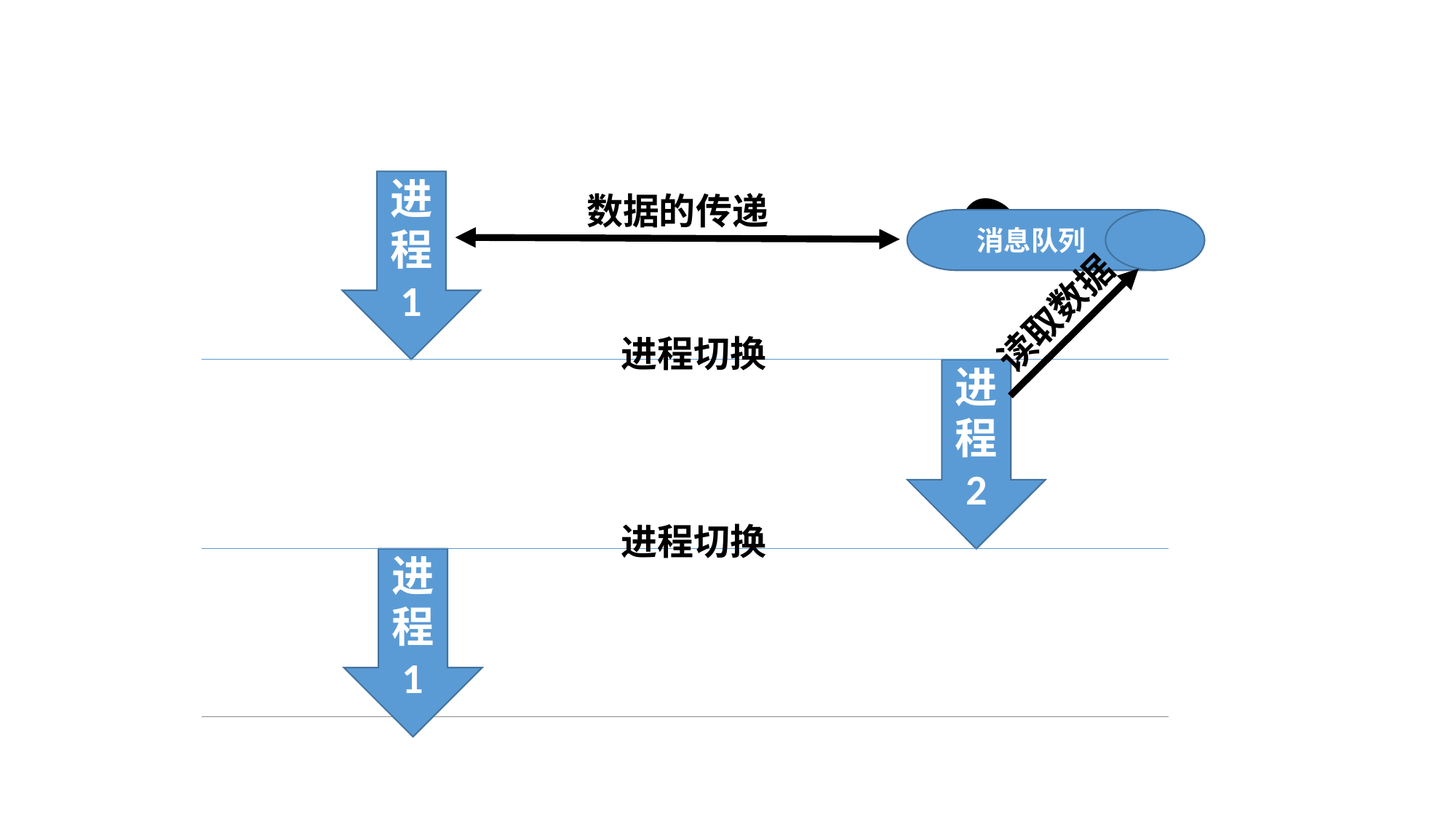

?
进
程
1
数据的传递
消息队列
读取数据
进程切换
进
程
2
进程切换
进
程
1